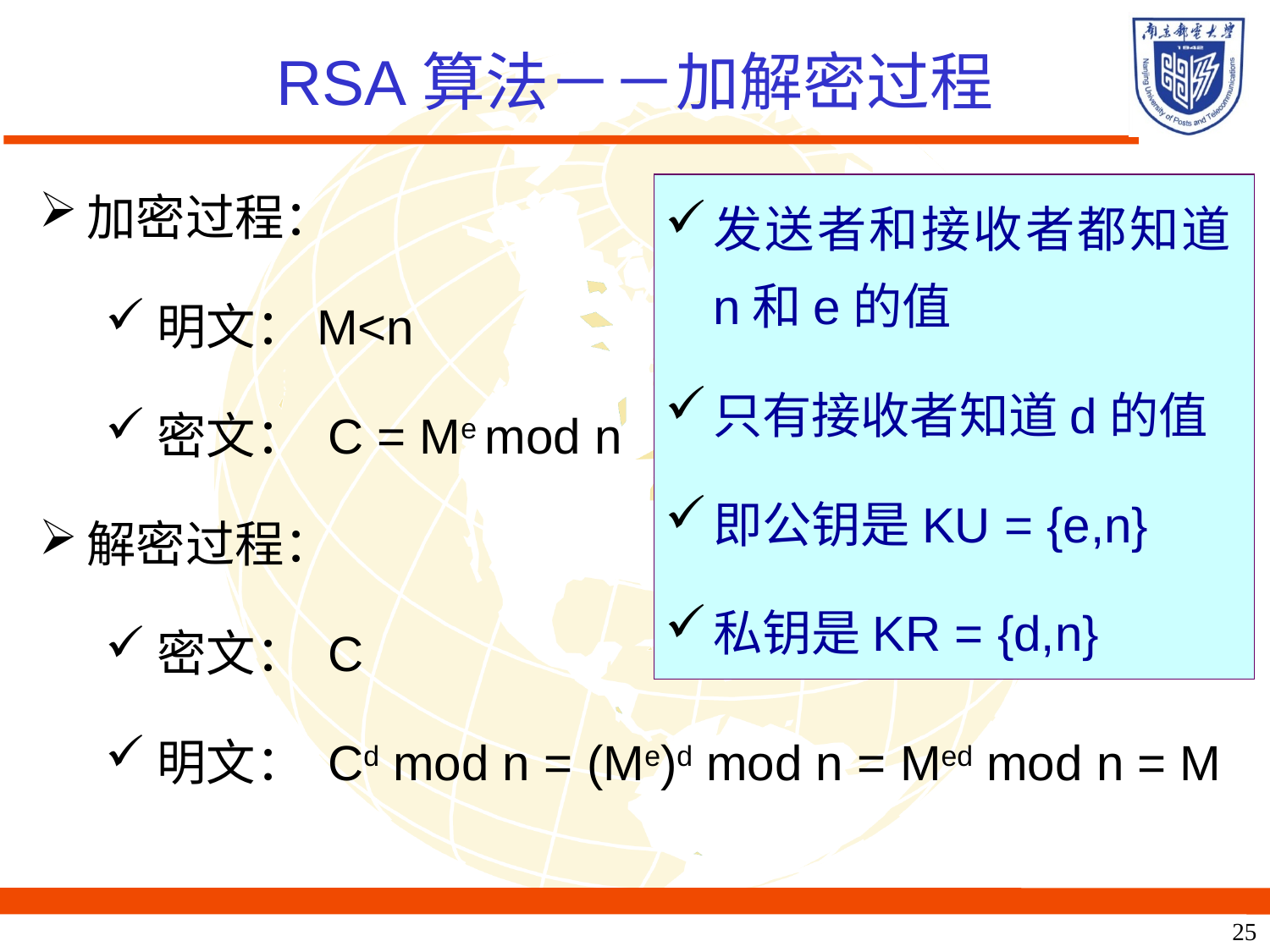

# RSA算法－－加解密过程
加密过程：
明文：M<n
密文： C = Me mod n
解密过程：
密文： C
明文： Cd mod n = (Me)d mod n = Med mod n = M
发送者和接收者都知道n和e的值
只有接收者知道d的值
即公钥是KU = {e,n}
私钥是KR = {d,n}
25